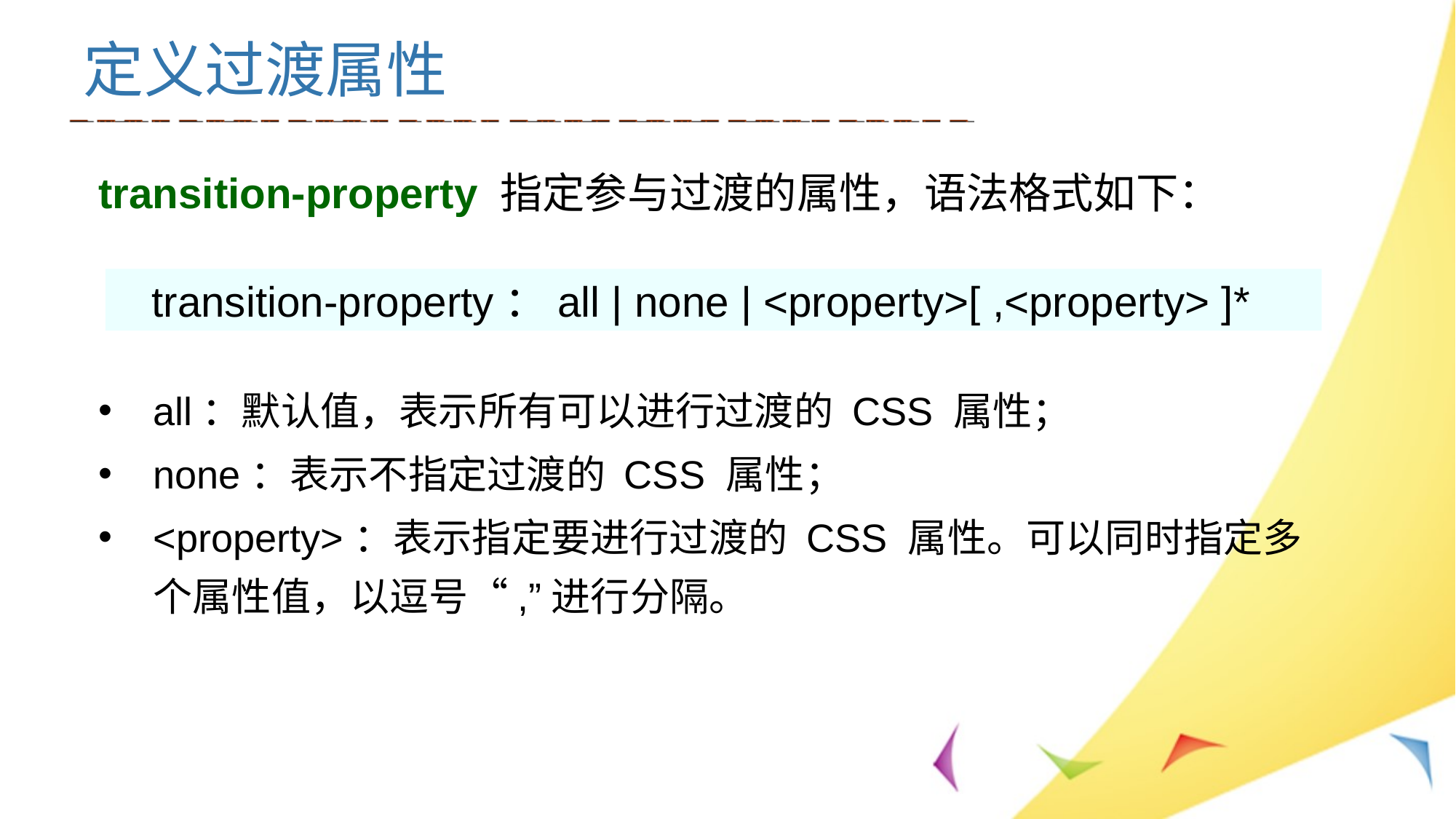

# 定义过渡属性
transition-property 指定参与过渡的属性，语法格式如下：

all：默认值，表示所有可以进行过渡的 CSS 属性；
none：表示不指定过渡的 CSS 属性；
<property>：表示指定要进行过渡的 CSS 属性。可以同时指定多个属性值，以逗号“,”进行分隔。
   transition-property：all | none | <property>[ ,<property> ]*